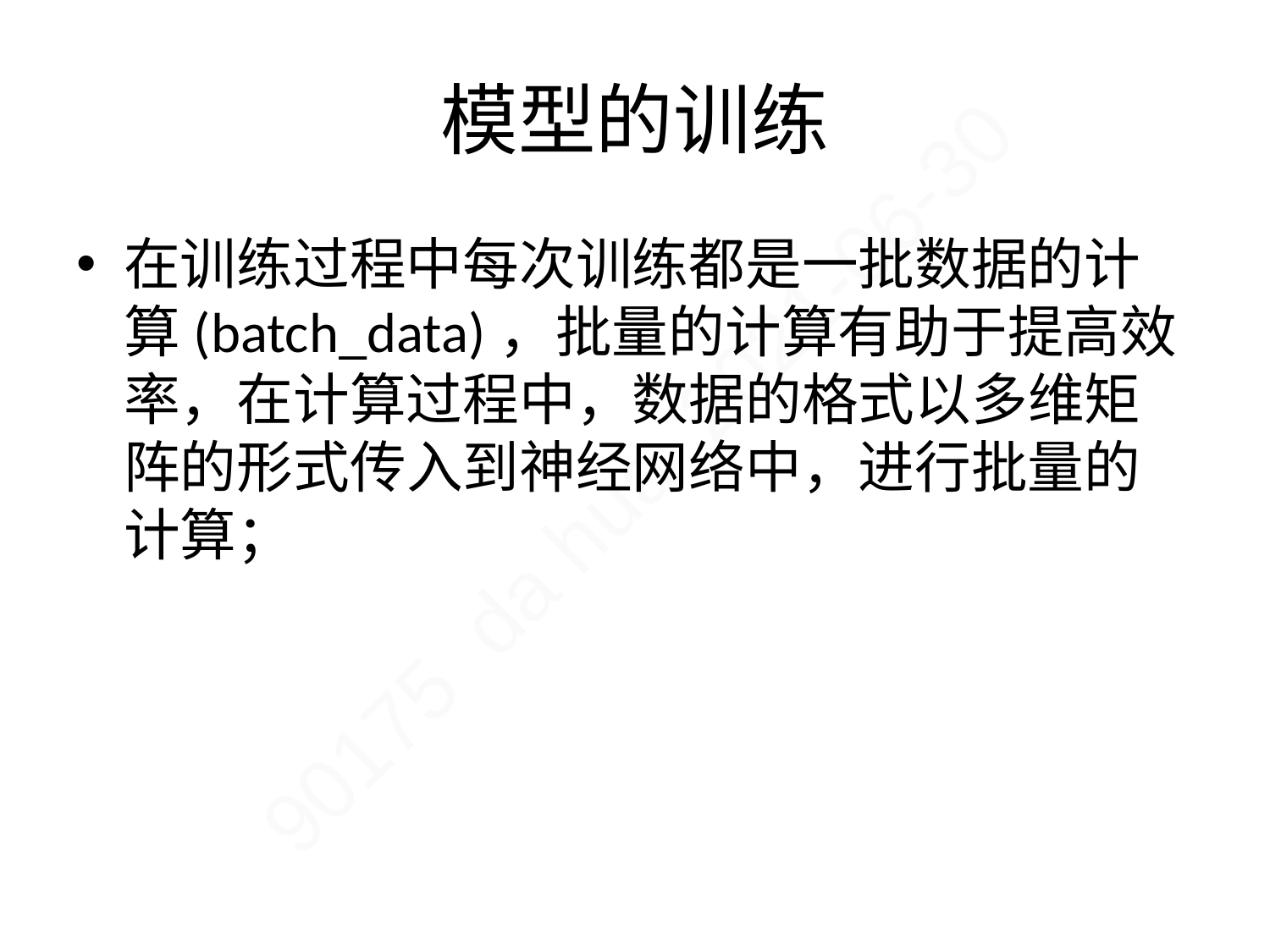

# 模型的训练
在训练过程中每次训练都是一批数据的计算(batch_data)，批量的计算有助于提高效率，在计算过程中，数据的格式以多维矩阵的形式传入到神经网络中，进行批量的计算；